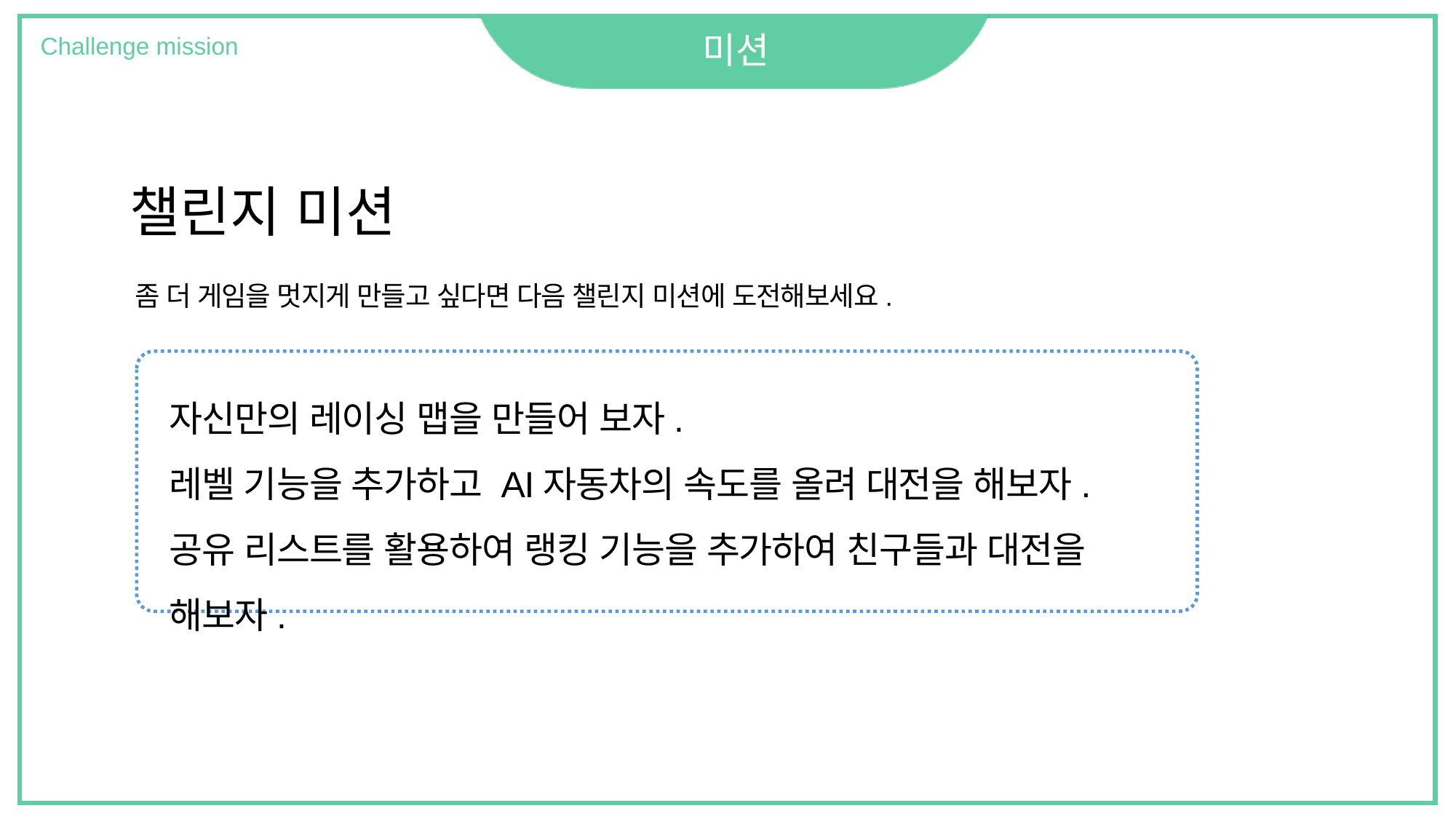

# 미션
Challenge mission
챌린지 미션
좀 더 게임을 멋지게 만들고 싶다면 다음 챌린지 미션에 도전해보세요.

자신만의 레이싱 맵을 만들어 보자.
레벨 기능을 추가하고 AI자동차의 속도를 올려 대전을 해보자.
공유 리스트를 활용하여 랭킹 기능을 추가하여 친구들과 대전을 해보자.